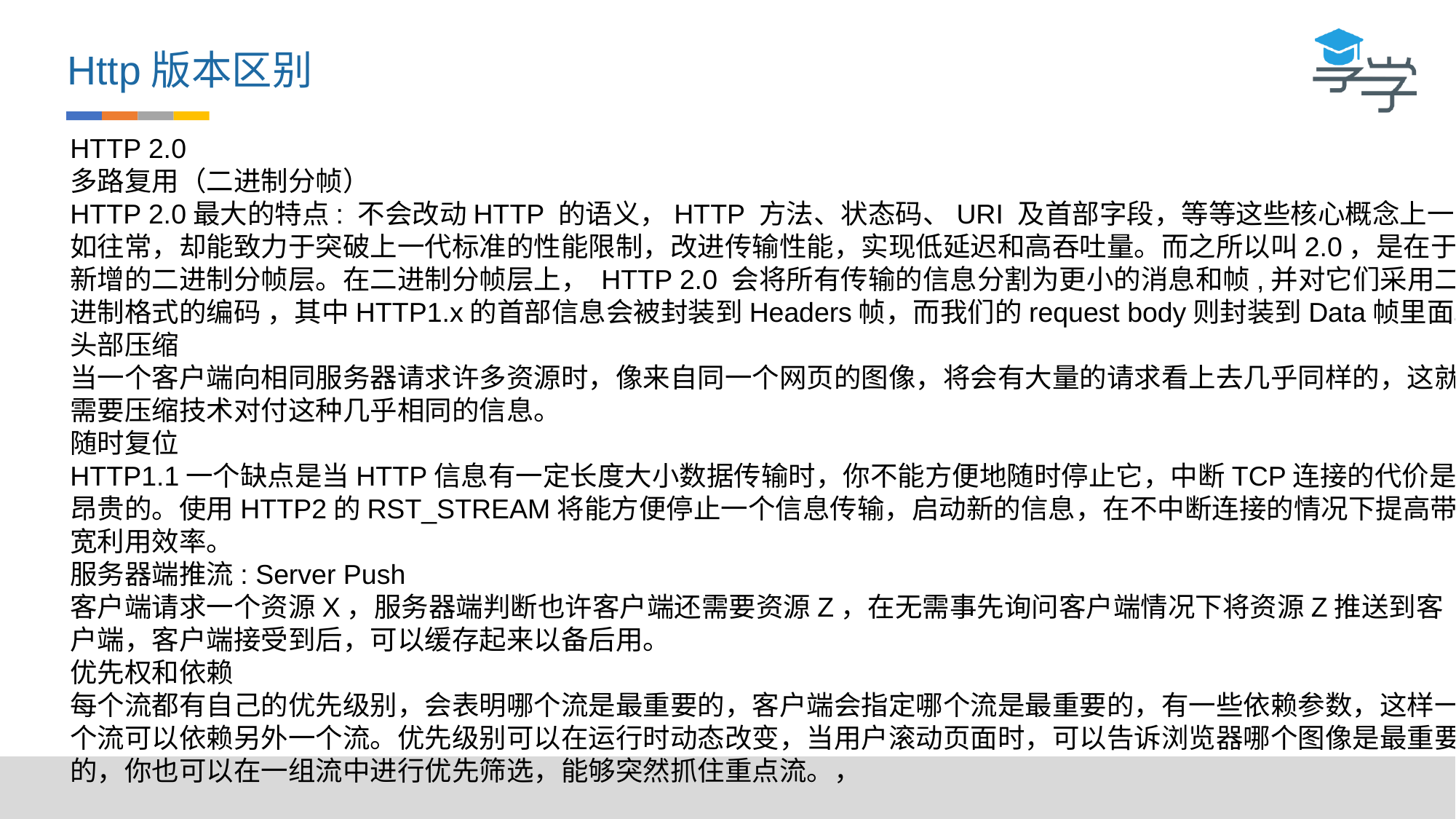

Http版本区别

HTTP 2.0
多路复用（二进制分帧）
HTTP 2.0最大的特点: 不会改动HTTP 的语义，HTTP 方法、状态码、URI 及首部字段，等等这些核心概念上一如往常，却能致力于突破上一代标准的性能限制，改进传输性能，实现低延迟和高吞吐量。而之所以叫2.0，是在于新增的二进制分帧层。在二进制分帧层上， HTTP 2.0 会将所有传输的信息分割为更小的消息和帧,并对它们采用二进制格式的编码 ，其中HTTP1.x的首部信息会被封装到Headers帧，而我们的request body则封装到Data帧里面。
头部压缩
当一个客户端向相同服务器请求许多资源时，像来自同一个网页的图像，将会有大量的请求看上去几乎同样的，这就需要压缩技术对付这种几乎相同的信息。
随时复位
HTTP1.1一个缺点是当HTTP信息有一定长度大小数据传输时，你不能方便地随时停止它，中断TCP连接的代价是昂贵的。使用HTTP2的RST_STREAM将能方便停止一个信息传输，启动新的信息，在不中断连接的情况下提高带宽利用效率。
服务器端推流: Server Push
客户端请求一个资源X，服务器端判断也许客户端还需要资源Z，在无需事先询问客户端情况下将资源Z推送到客户端，客户端接受到后，可以缓存起来以备后用。
优先权和依赖
每个流都有自己的优先级别，会表明哪个流是最重要的，客户端会指定哪个流是最重要的，有一些依赖参数，这样一个流可以依赖另外一个流。优先级别可以在运行时动态改变，当用户滚动页面时，可以告诉浏览器哪个图像是最重要的，你也可以在一组流中进行优先筛选，能够突然抓住重点流。，